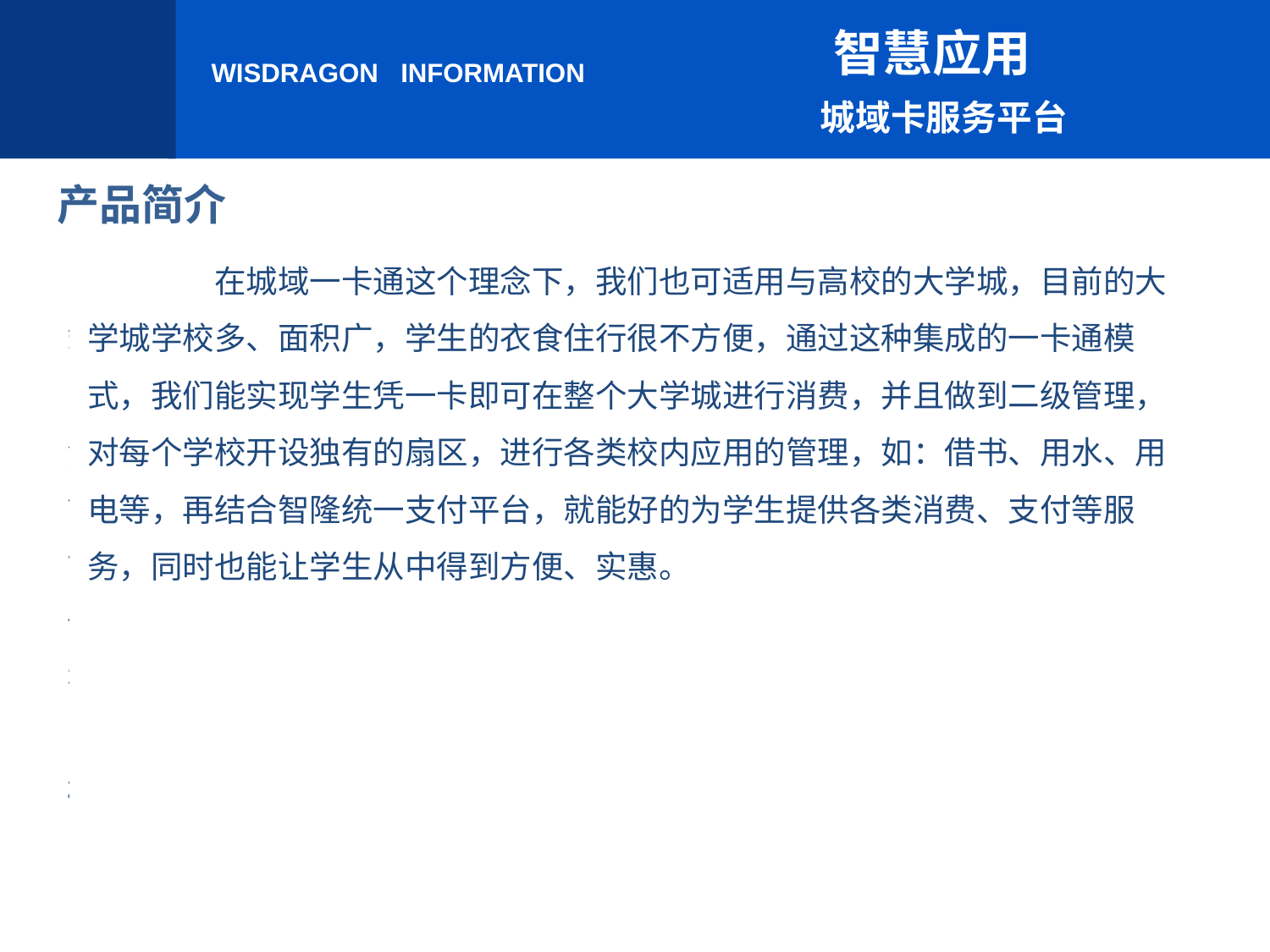

智慧应用
 城域卡服务平台
产品简介

	建设数字化城市是城市一卡通工程项目的奋斗目标，IC卡作为信息的载体和接口，在“城市一卡通”工程项目中，通过向市民发行用于城市生活的IC卡，建立城市公共事业管理基础信息的采集平台。将市民每日的生活信息和消费信息、生活需求和生活的偏爱，通过使用IC卡进行数字化记录，反映到城市的相关的信息系统中，为城市信息的综合管理提供必要的数据与分析，依托城市IC卡系统平台全面开展电子商务。有了这些信息，辅以其他手段，如：查询、发表统计，间接测算、决策分析等方法，所得到的信息相当真实、可靠，具有真实的时间和及时性，大量的信息每日汇总，勾画出城市的生活脉络，为城市中的个人消费、企业经营及城市管理者的活动决策，提供了多方面有力的分析基础和指导依据。
	建议规划的城市一卡通，主要涉及在城市居民生活的各个领域的支付、身份认证和社会保障功能实现，能够完成公用事业的预收费，金融、旅游等多个领域的快速结算和支付，在有条件的城市还能够实现企业或者政府部门内部的应用、小区和停车场等领域的应用、以及基本社会保障功能的实现等。目前技术上可以实现的比较成熟的数字化城市一卡通应用领域列举如下：
城市交通：公交、地铁、轻轨、轮渡、出租、高速公路等收费；
城市公共事业：水、电、气、路桥收费、停车场收费等；
金融应用：圈存、消费、取现、转帐等；
旅游消费：代替门票、旅游积分进行收费；
社会保障：医疗保险、民政、公安、公积金、劳动和社会保障等。
城市管理：工商、税务、土地、城建、电力等。
	在城域一卡通这个理念下，我们也可适用与高校的大学城，目前的大学城学校多、面积广，学生的衣食住行很不方便，通过这种集成的一卡通模式，我们能实现学生凭一卡即可在整个大学城进行消费，并且做到二级管理，对每个学校开设独有的扇区，进行各类校内应用的管理，如：借书、用水、用电等，再结合智隆统一支付平台，就能好的为学生提供各类消费、支付等服务，同时也能让学生从中得到方便、实惠。